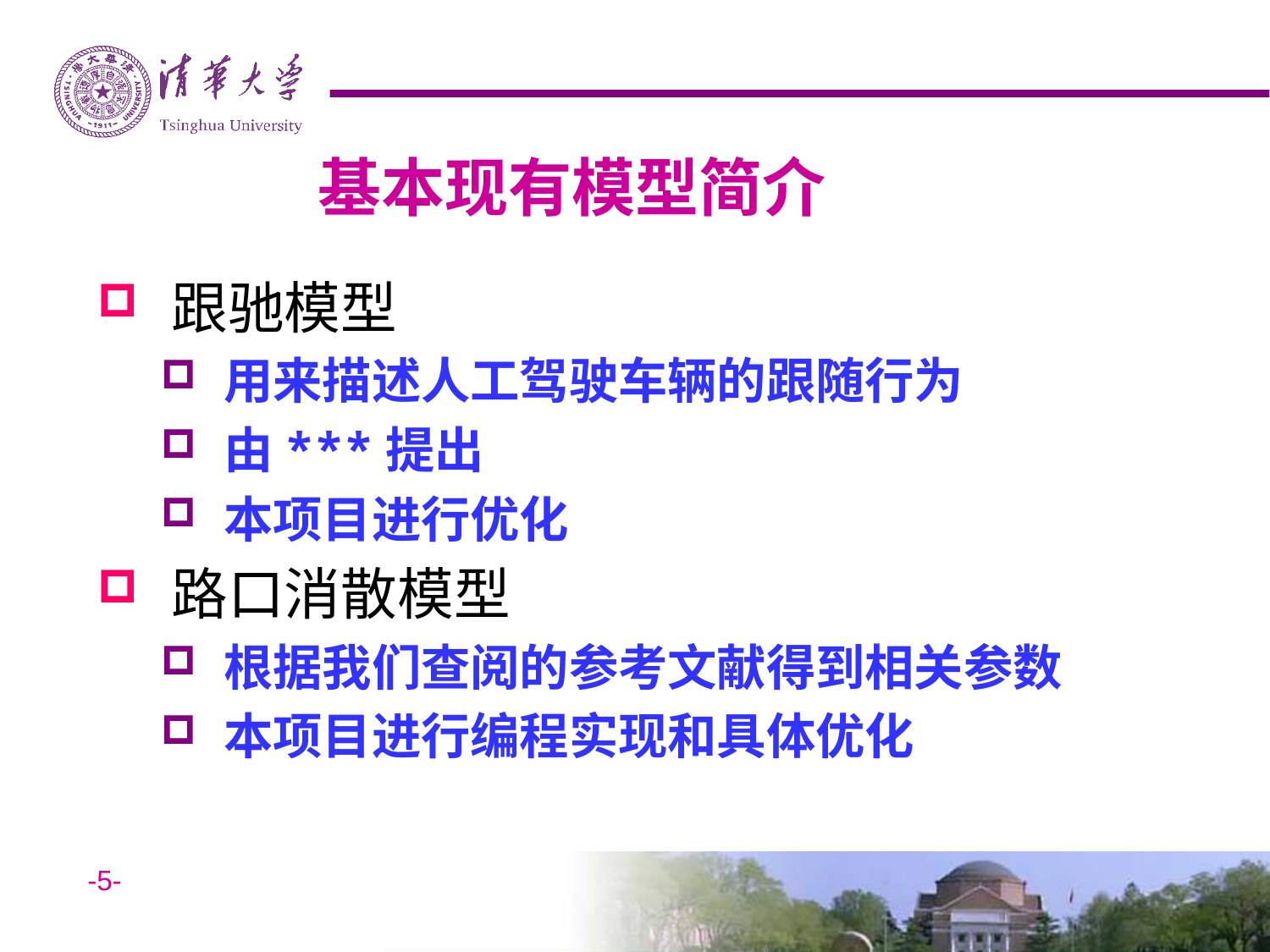

# 基本现有模型简介
 跟驰模型
 用来描述人工驾驶车辆的跟随行为
 由***提出
 本项目进行优化
 路口消散模型
 根据我们查阅的参考文献得到相关参数
 本项目进行编程实现和具体优化